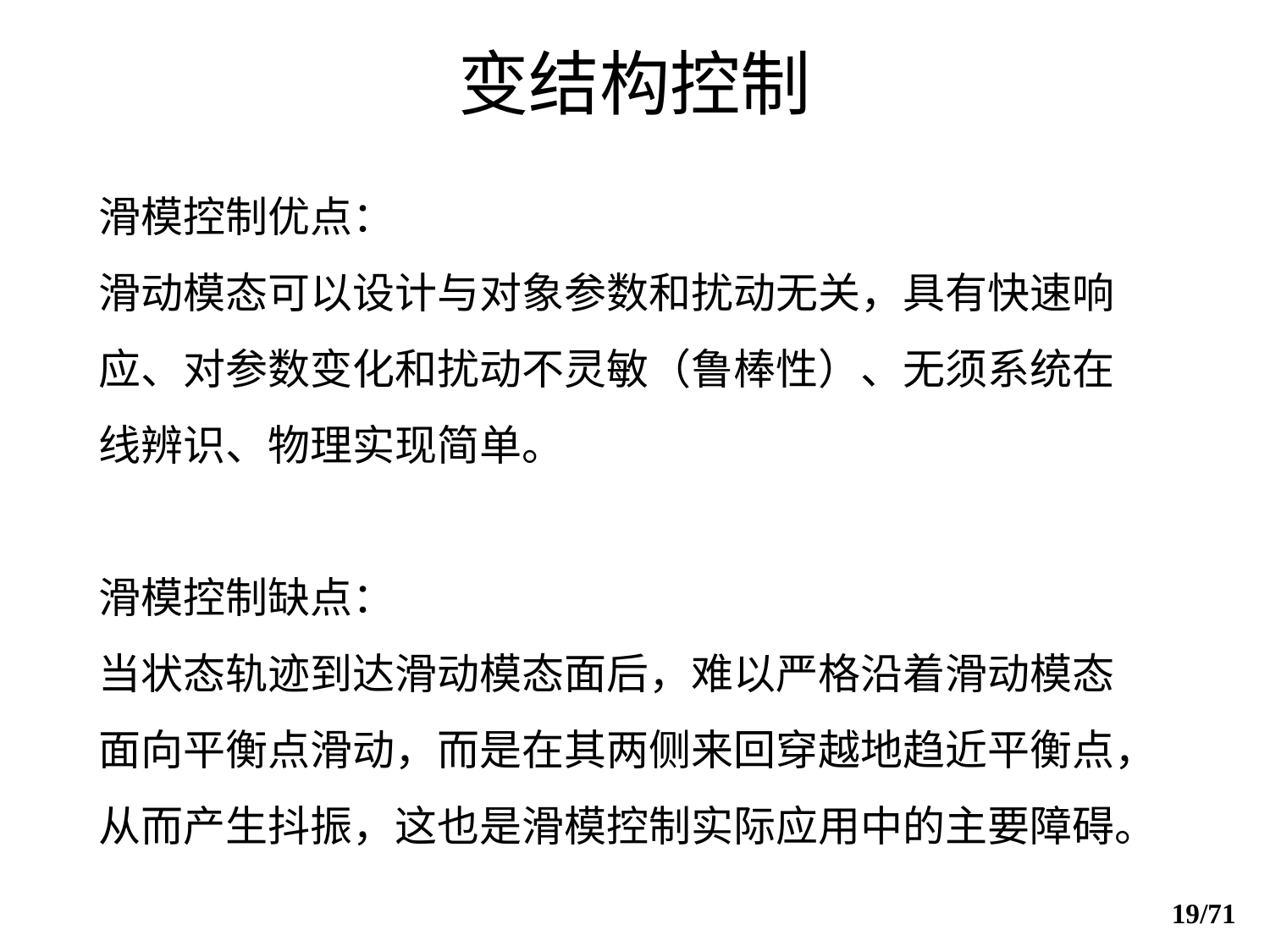

# 变结构控制
滑模控制优点：
滑动模态可以设计与对象参数和扰动无关，具有快速响应、对参数变化和扰动不灵敏（鲁棒性）、无须系统在线辨识、物理实现简单。

滑模控制缺点：
当状态轨迹到达滑动模态面后，难以严格沿着滑动模态面向平衡点滑动，而是在其两侧来回穿越地趋近平衡点，从而产生抖振，这也是滑模控制实际应用中的主要障碍。
19/71